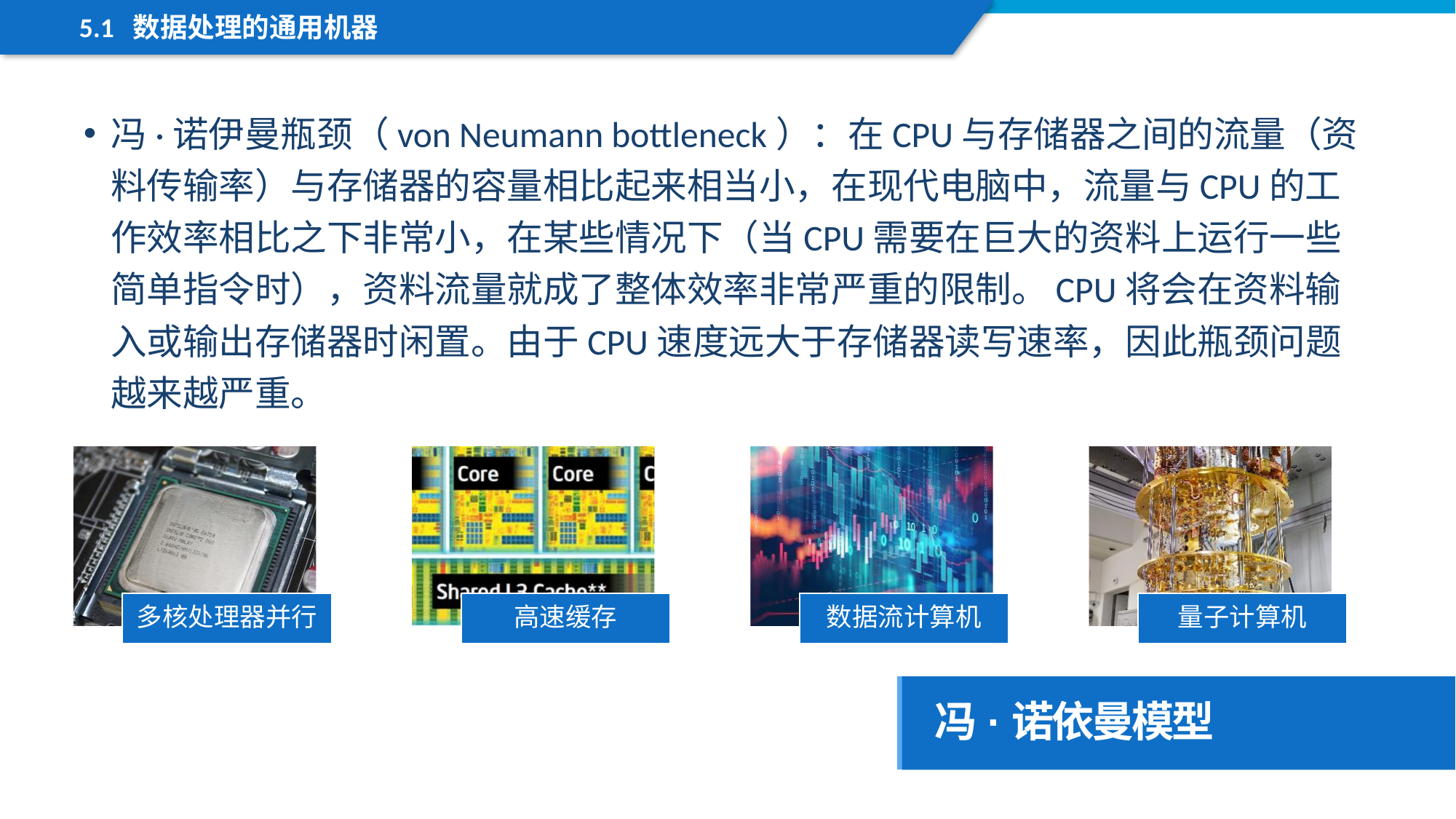

5.1  数据处理的通用机器
冯·诺伊曼瓶颈（von Neumann bottleneck）：在CPU与存储器之间的流量（资料传输率）与存储器的容量相比起来相当小，在现代电脑中，流量与CPU的工作效率相比之下非常小，在某些情况下（当CPU需要在巨大的资料上运行一些简单指令时），资料流量就成了整体效率非常严重的限制。CPU将会在资料输入或输出存储器时闲置。由于CPU速度远大于存储器读写速率，因此瓶颈问题越来越严重。
多核处理器并行
高速缓存
数据流计算机
量子计算机
冯·诺依曼模型